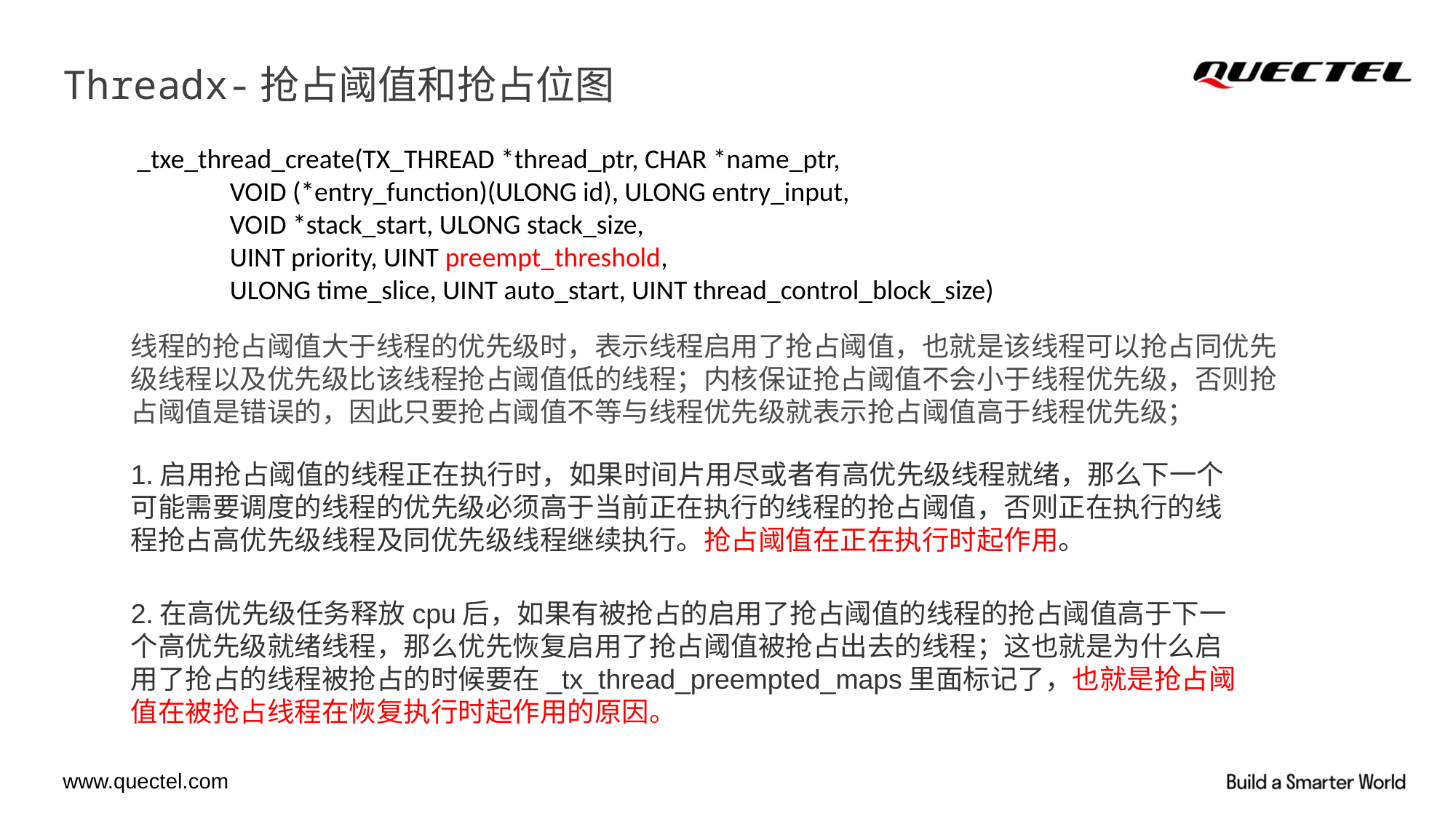

# Threadx-抢占阈值和抢占位图
 _txe_thread_create(TX_THREAD *thread_ptr, CHAR *name_ptr,
                VOID (*entry_function)(ULONG id), ULONG entry_input,
                VOID *stack_start, ULONG stack_size,
                UINT priority, UINT preempt_threshold,
                ULONG time_slice, UINT auto_start, UINT thread_control_block_size)
线程的抢占阈值大于线程的优先级时，表示线程启用了抢占阈值，也就是该线程可以抢占同优先级线程以及优先级比该线程抢占阈值低的线程；内核保证抢占阈值不会小于线程优先级，否则抢占阈值是错误的，因此只要抢占阈值不等与线程优先级就表示抢占阈值高于线程优先级；
1.启用抢占阈值的线程正在执行时，如果时间片用尽或者有高优先级线程就绪，那么下一个可能需要调度的线程的优先级必须高于当前正在执行的线程的抢占阈值，否则正在执行的线程抢占高优先级线程及同优先级线程继续执行。抢占阈值在正在执行时起作用。
2.在高优先级任务释放cpu后，如果有被抢占的启用了抢占阈值的线程的抢占阈值高于下一个高优先级就绪线程，那么优先恢复启用了抢占阈值被抢占出去的线程；这也就是为什么启用了抢占的线程被抢占的时候要在_tx_thread_preempted_maps里面标记了，也就是抢占阈值在被抢占线程在恢复执行时起作用的原因。